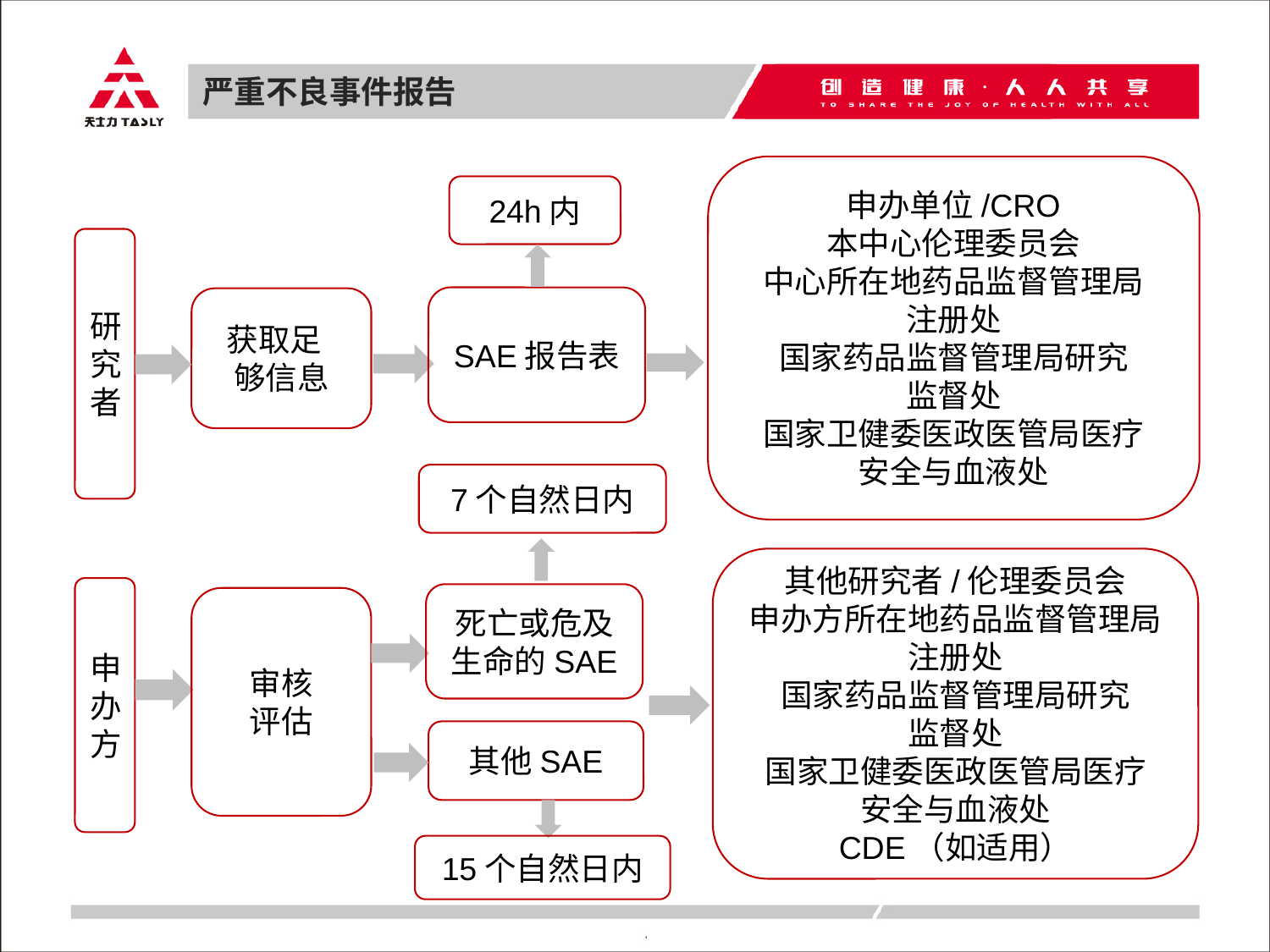

严重不良事件报告
申办单位/CRO
本中心伦理委员会
中心所在地药品监督管理局
注册处
国家药品监督管理局研究
监督处
国家卫健委医政医管局医疗
安全与血液处
24h内
研究者

SAE报告表
获取足
够信息

7个自然日内

其他研究者/伦理委员会
申办方所在地药品监督管理局注册处
国家药品监督管理局研究
监督处
国家卫健委医政医管局医疗
安全与血液处
CDE（如适用）
申办方
死亡或危及生命的SAE
审核
评估

其他SAE

15个自然日内